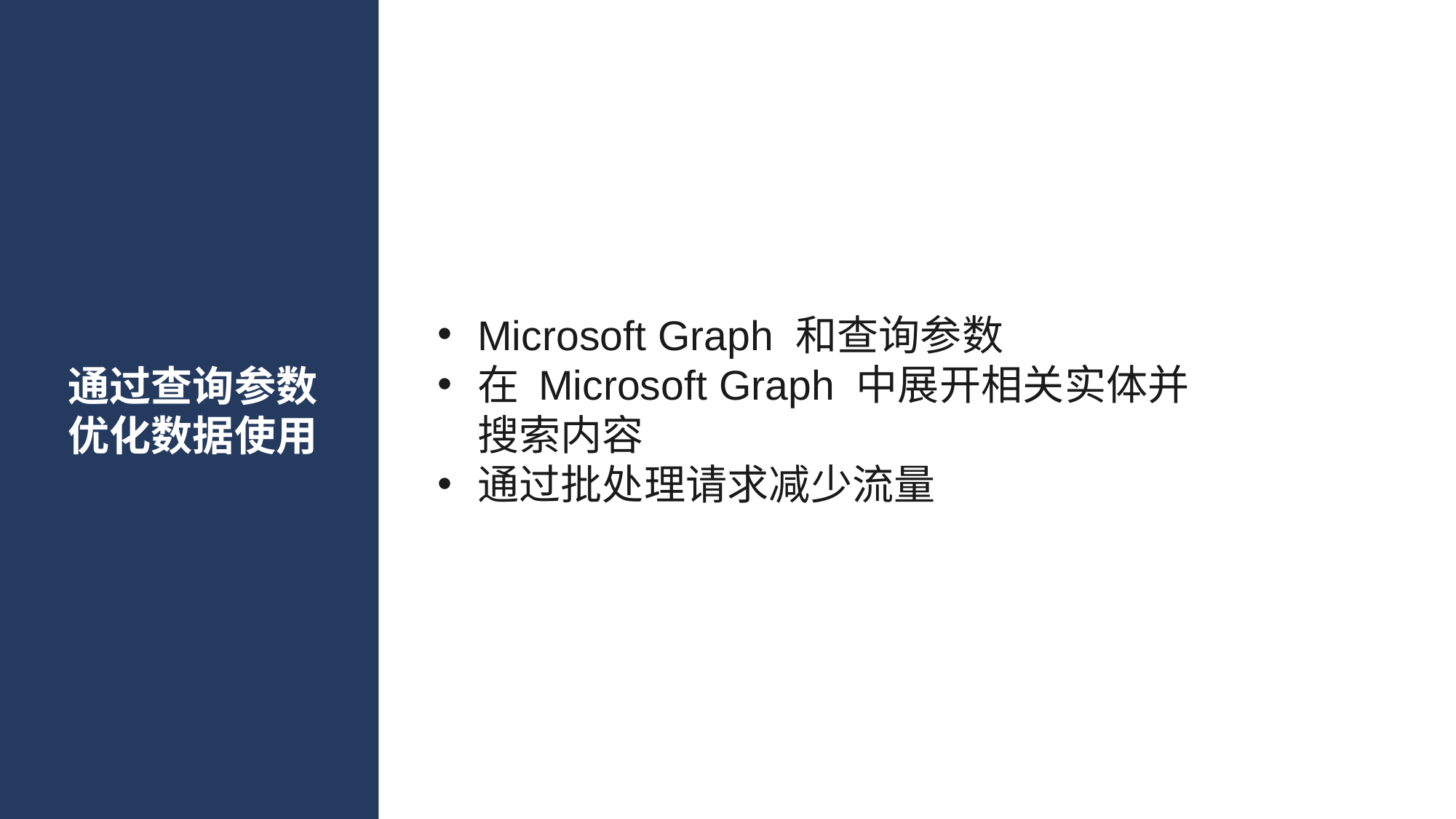

Microsoft Graph 和查询参数
在 Microsoft Graph 中展开相关实体并搜索内容
通过批处理请求减少流量
# 通过查询参数优化数据使用